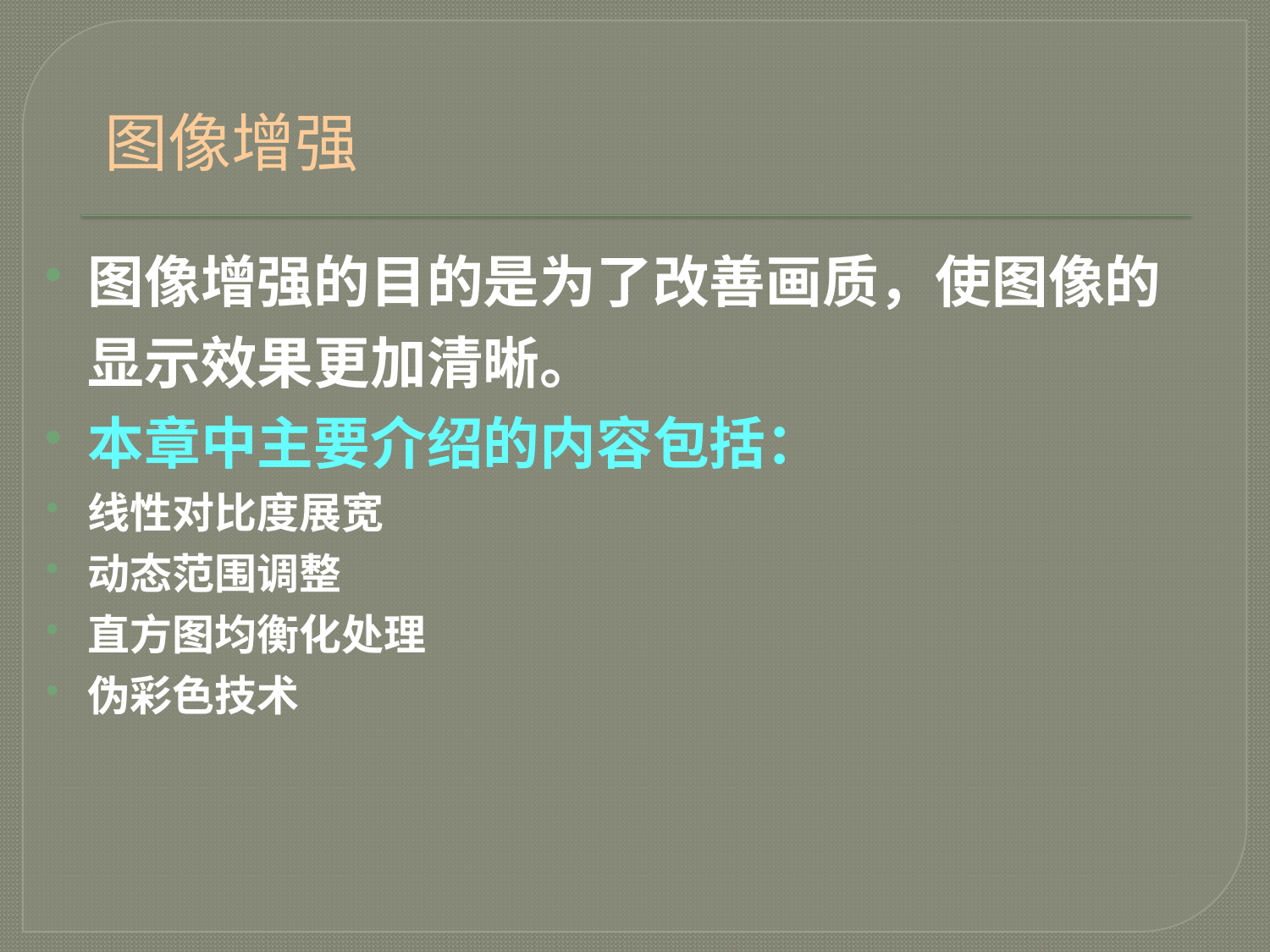

# 图像增强
图像增强的目的是为了改善画质，使图像的显示效果更加清晰。
本章中主要介绍的内容包括：
线性对比度展宽
动态范围调整
直方图均衡化处理
伪彩色技术